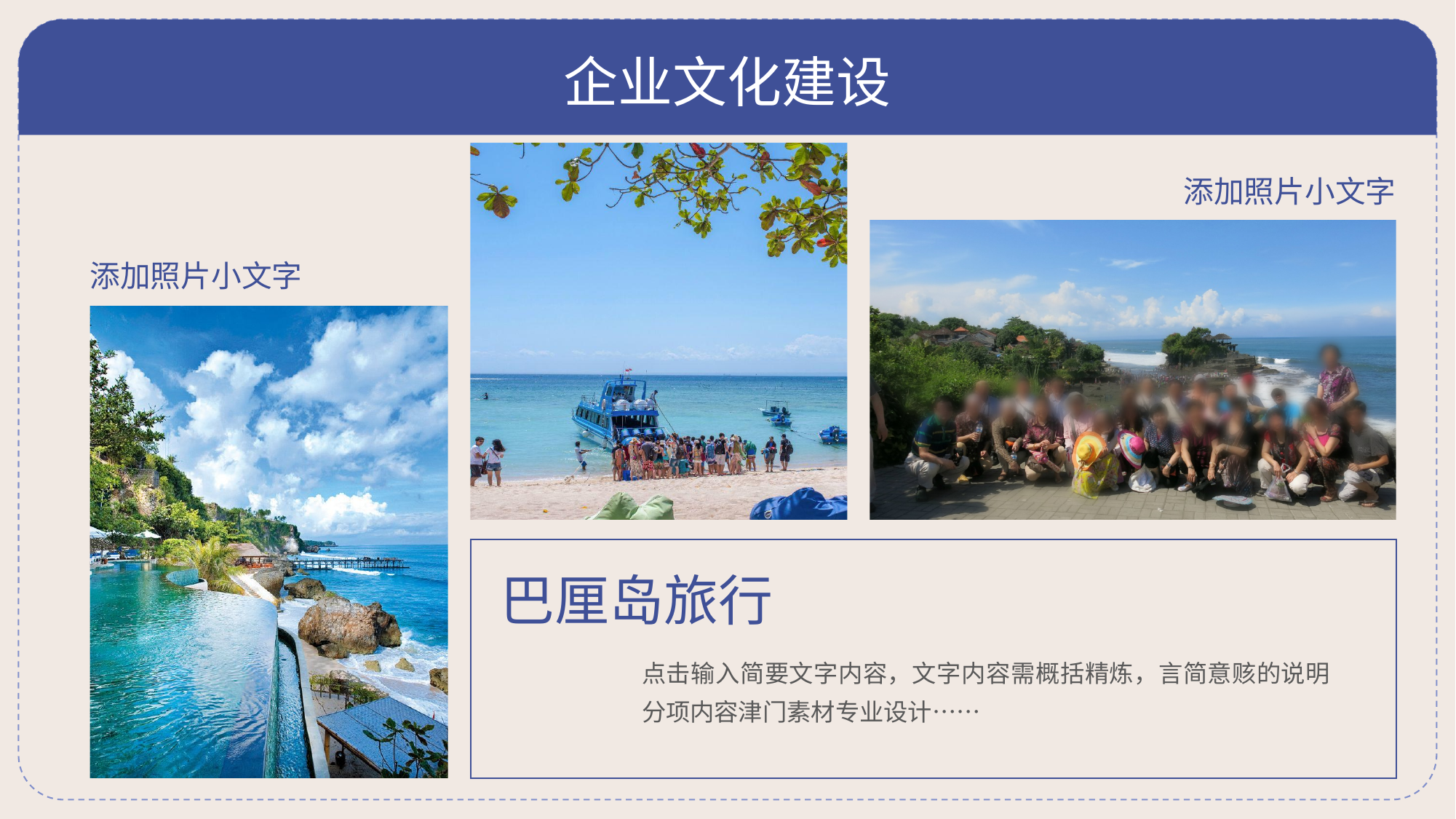

# 企业文化建设

添加照片小文字

添加照片小文字

巴厘岛旅行
点击输入简要文字内容，文字内容需概括精炼，言简意赅的说明分项内容津门素材专业设计……